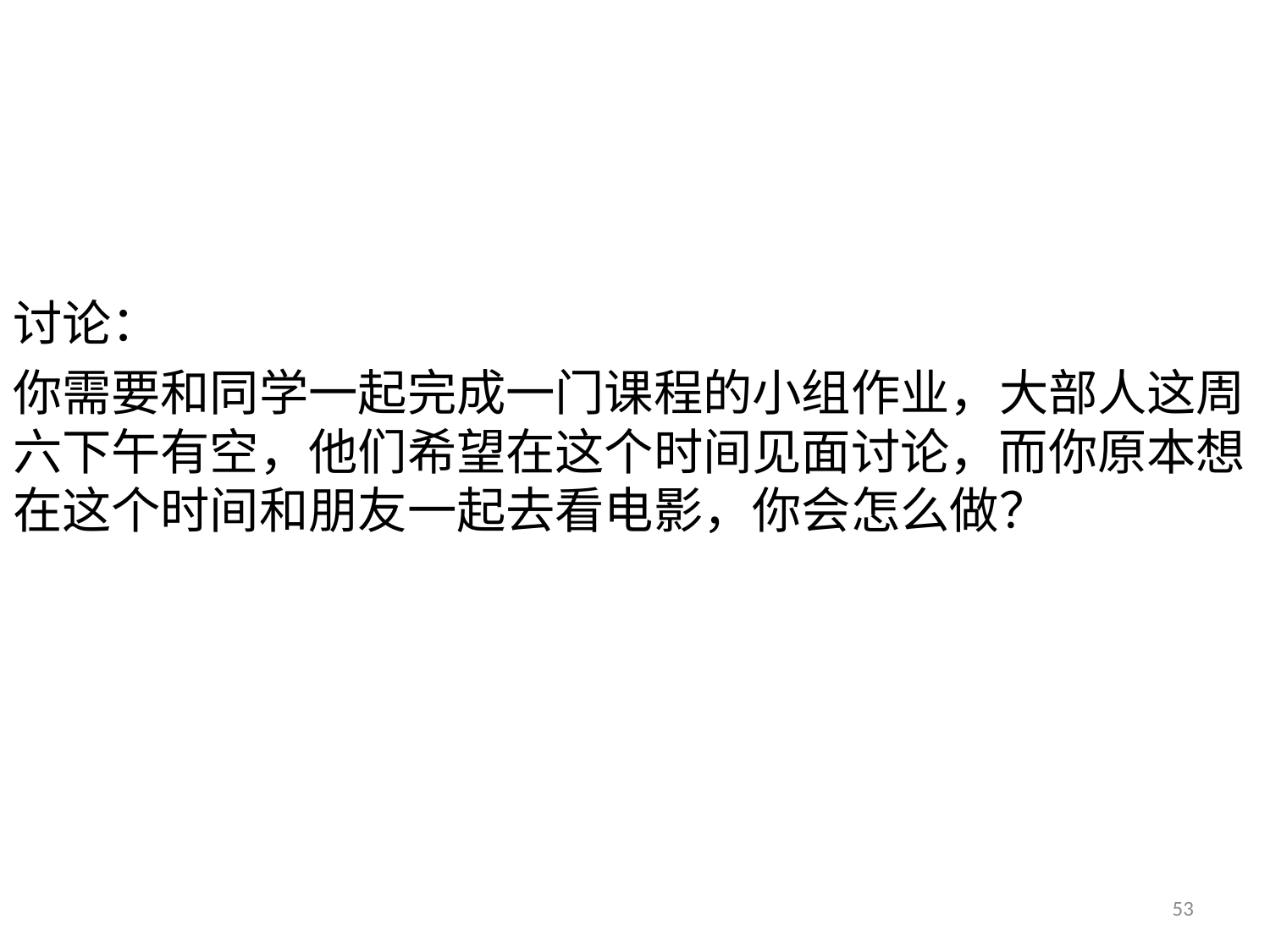

#
讨论：
你需要和同学一起完成一门课程的小组作业，大部人这周六下午有空，他们希望在这个时间见面讨论，而你原本想在这个时间和朋友一起去看电影，你会怎么做？
53